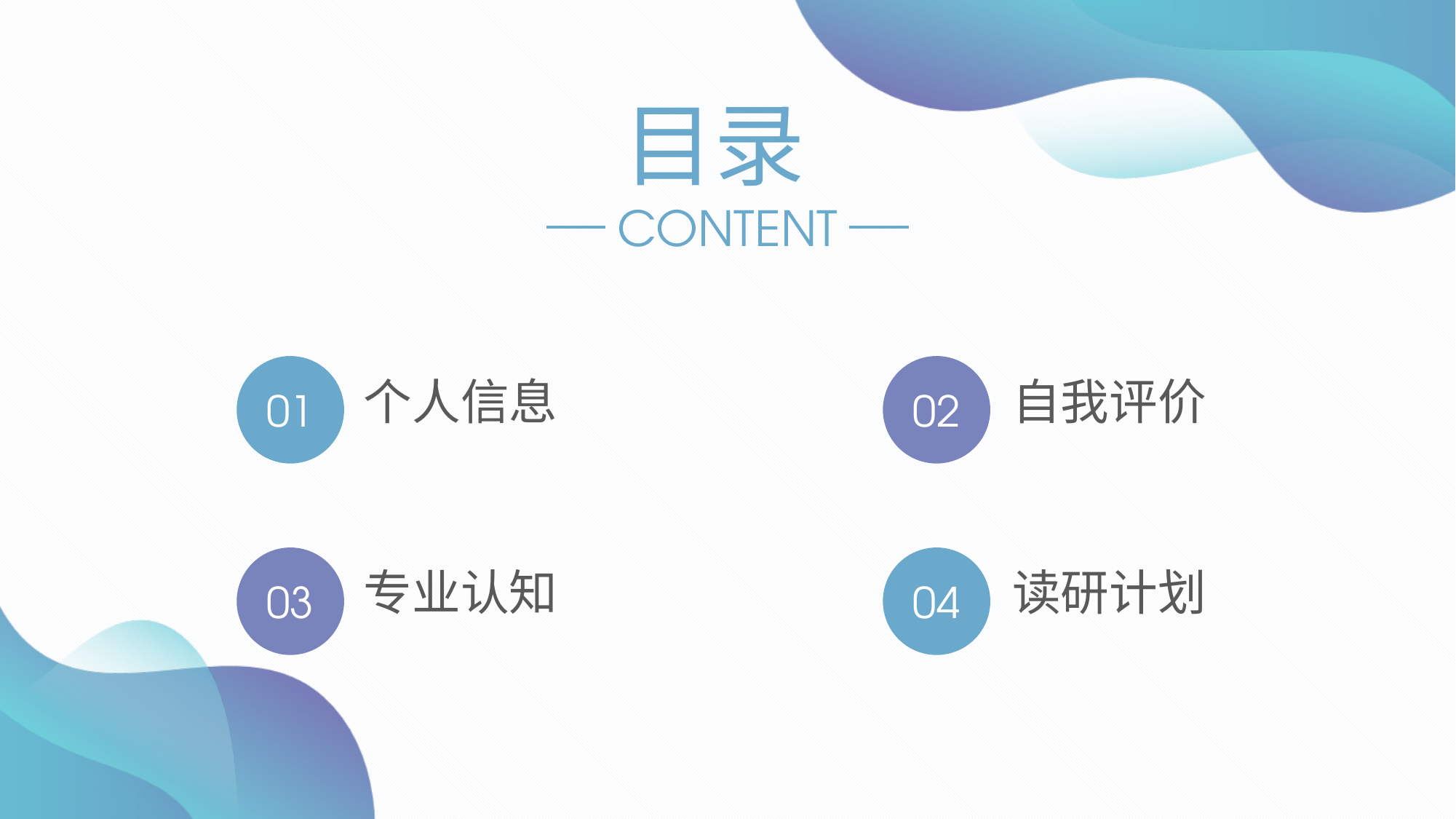

目录
CONTENT
01
个人信息
02
自我评价
03
专业认知
04
读研计划